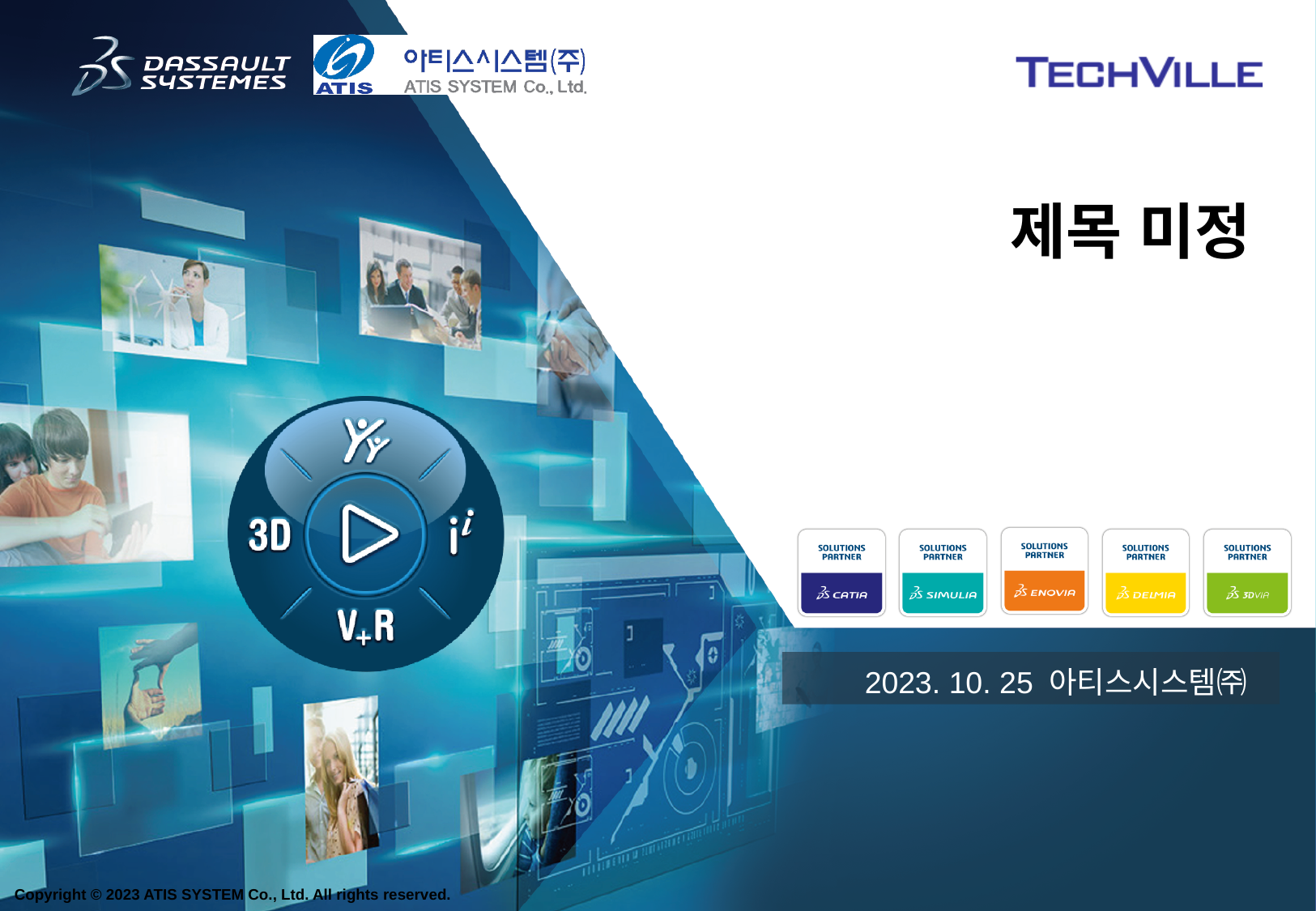

# 제목 미정
2023. 10. 25 아티스시스템㈜